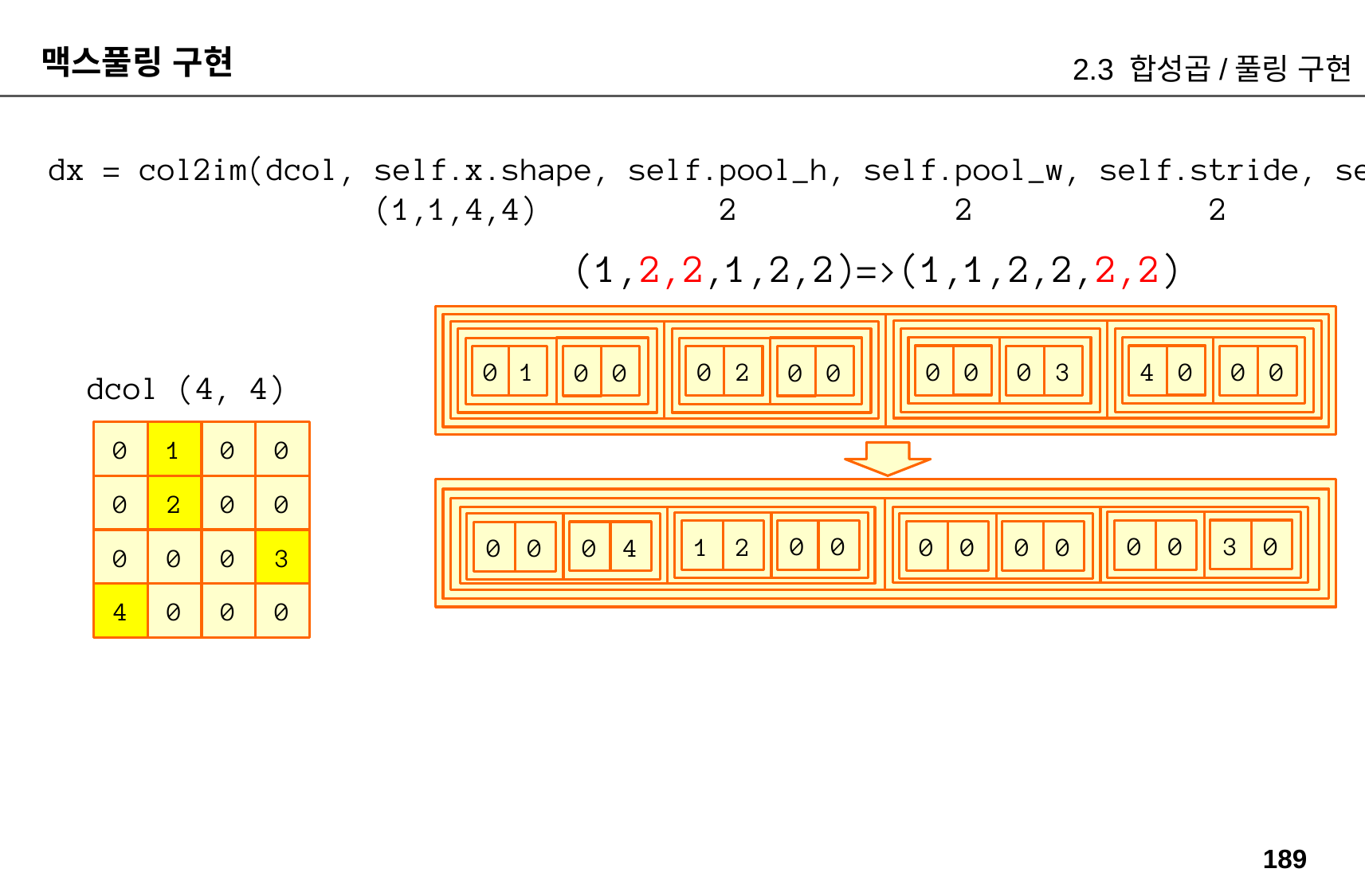

맥스풀링 구현
2.3 합성곱/풀링 구현
dx = col2im(dcol, self.x.shape, self.pool_h, self.pool_w, self.stride, self.pad)
                  (1,1,4,4)          2            2             2        0
(1,2,2,1,2,2)=>(1,1,2,2,2,2)

0
0
0
4
3
0
0
0
2
1
0
0
0
0
0
0
dcol (4, 4)
0
1
0
0

0
2
0
0

3
0
0
0
0
0
1
2
0
0
0
0
0
4
0
0
0
0
0
3
4
0
0
0